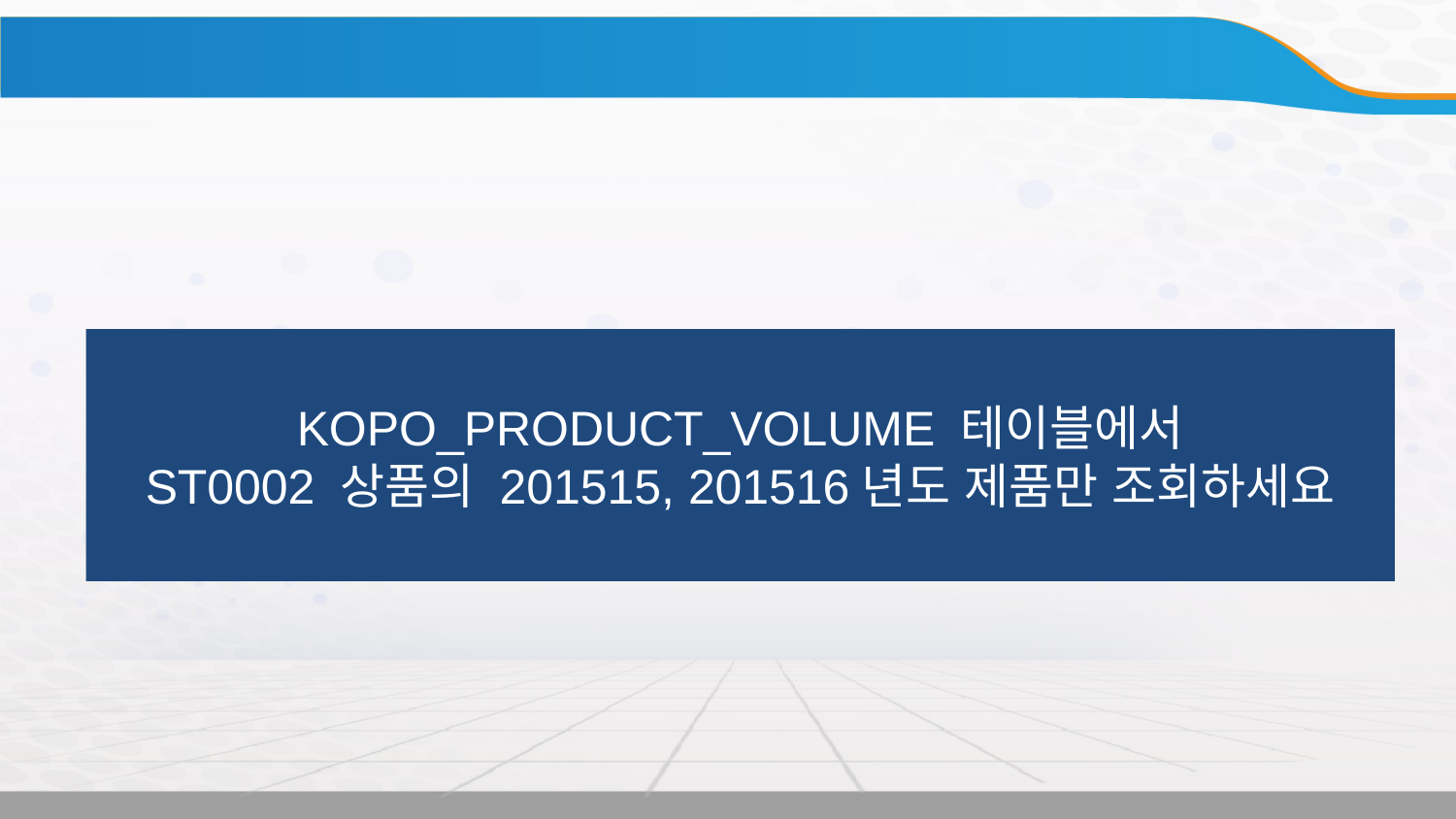

KOPO_PRODUCT_VOLUME 테이블에서
ST0002 상품의 201515, 201516년도 제품만 조회하세요